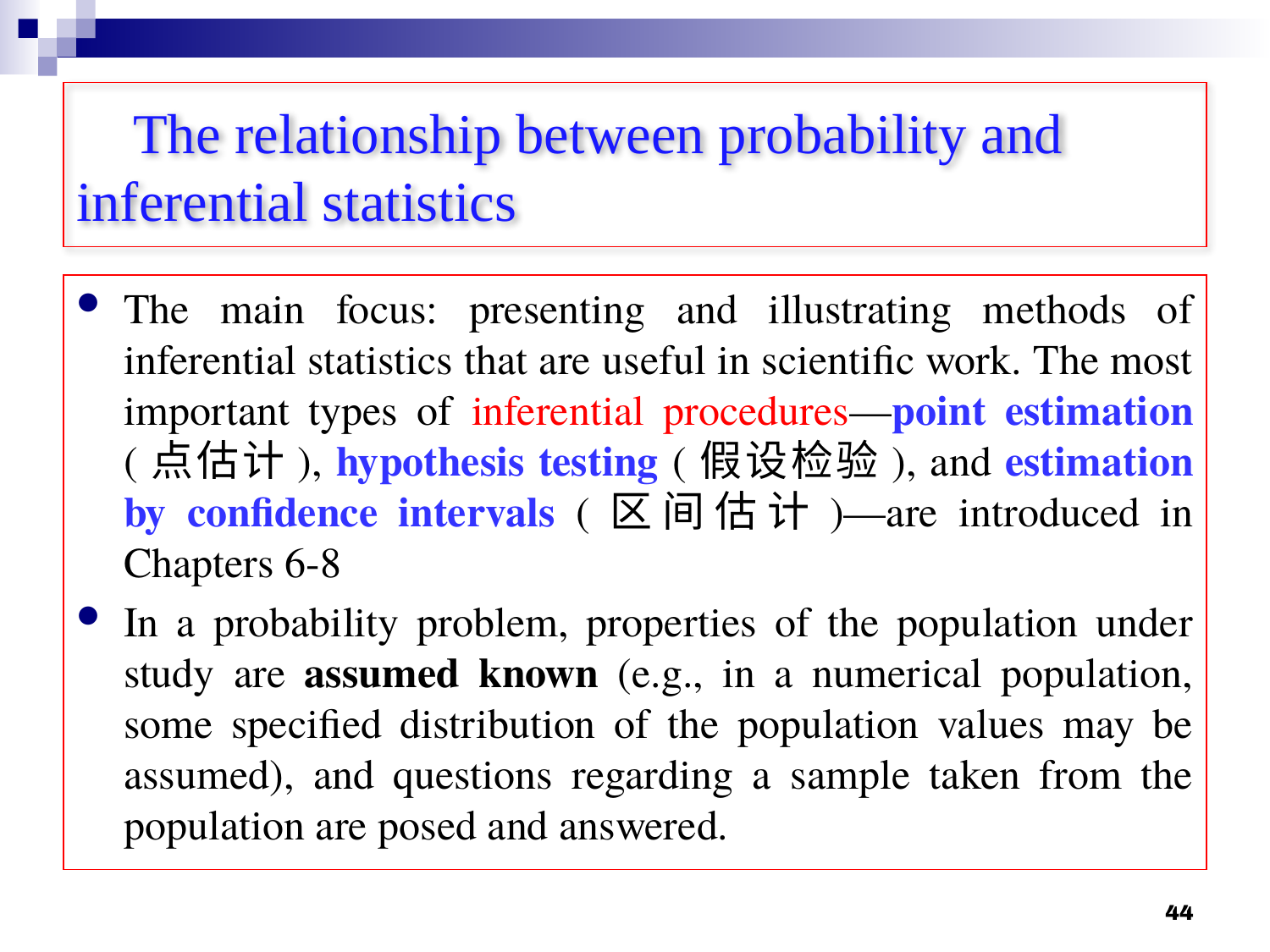

# The relationship between probability and inferential statistics
The main focus: presenting and illustrating methods of inferential statistics that are useful in scientific work. The most important types of inferential procedures—point estimation (点估计), hypothesis testing (假设检验), and estimation by confidence intervals (区间估计)—are introduced in Chapters 6-8
In a probability problem, properties of the population under study are assumed known (e.g., in a numerical population, some specified distribution of the population values may be assumed), and questions regarding a sample taken from the population are posed and answered.
44